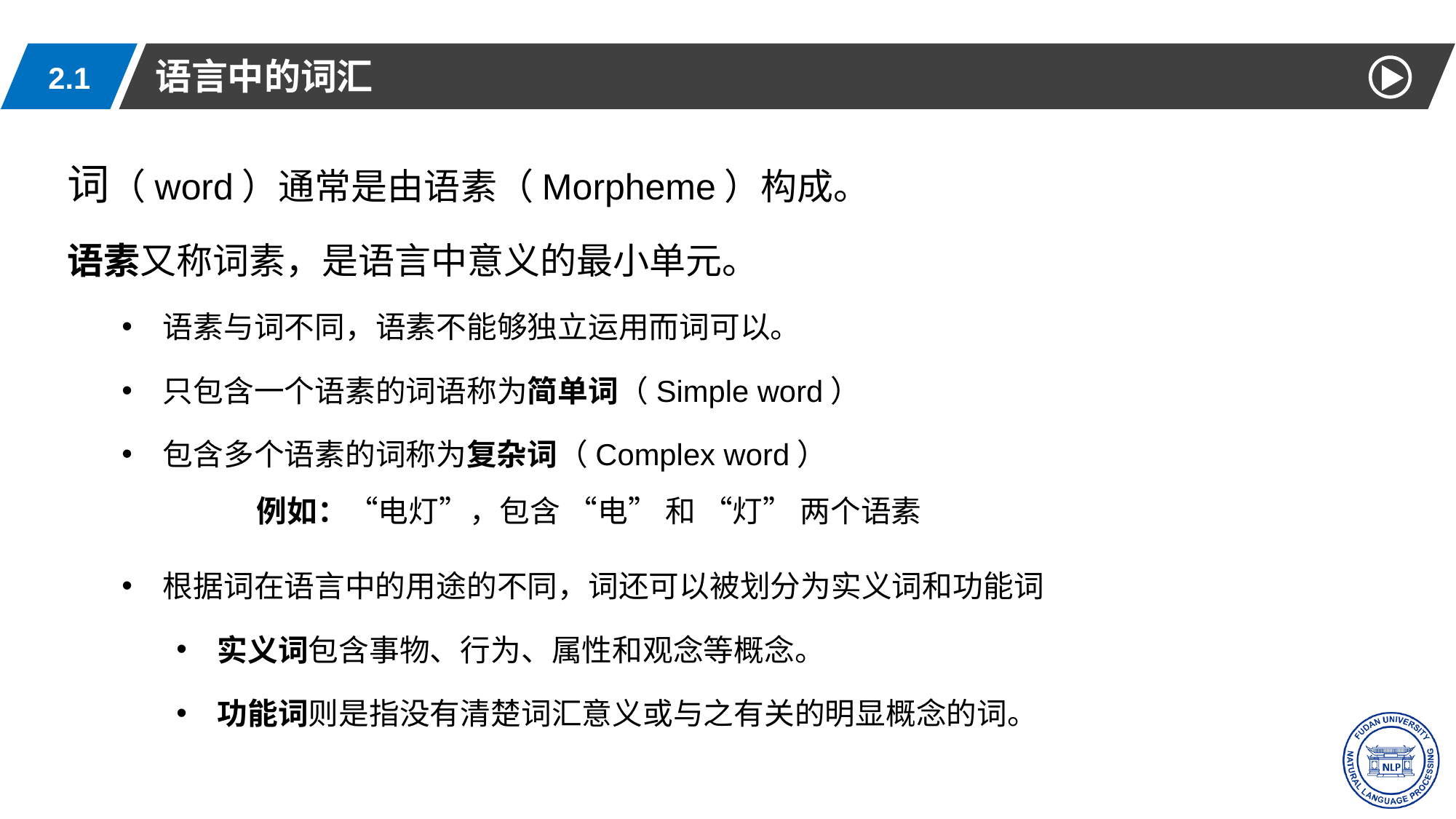

语言中的词汇
2.1

词（word）通常是由语素（Morpheme）构成。
语素又称词素，是语言中意义的最小单元。
语素与词不同，语素不能够独立运用而词可以。
只包含一个语素的词语称为简单词（Simple word）
包含多个语素的词称为复杂词（Complex word）
例如：“电灯”，包含 “电” 和 “灯” 两个语素
根据词在语言中的用途的不同，词还可以被划分为实义词和功能词
实义词包含事物、行为、属性和观念等概念。
功能词则是指没有清楚词汇意义或与之有关的明显概念的词。
5